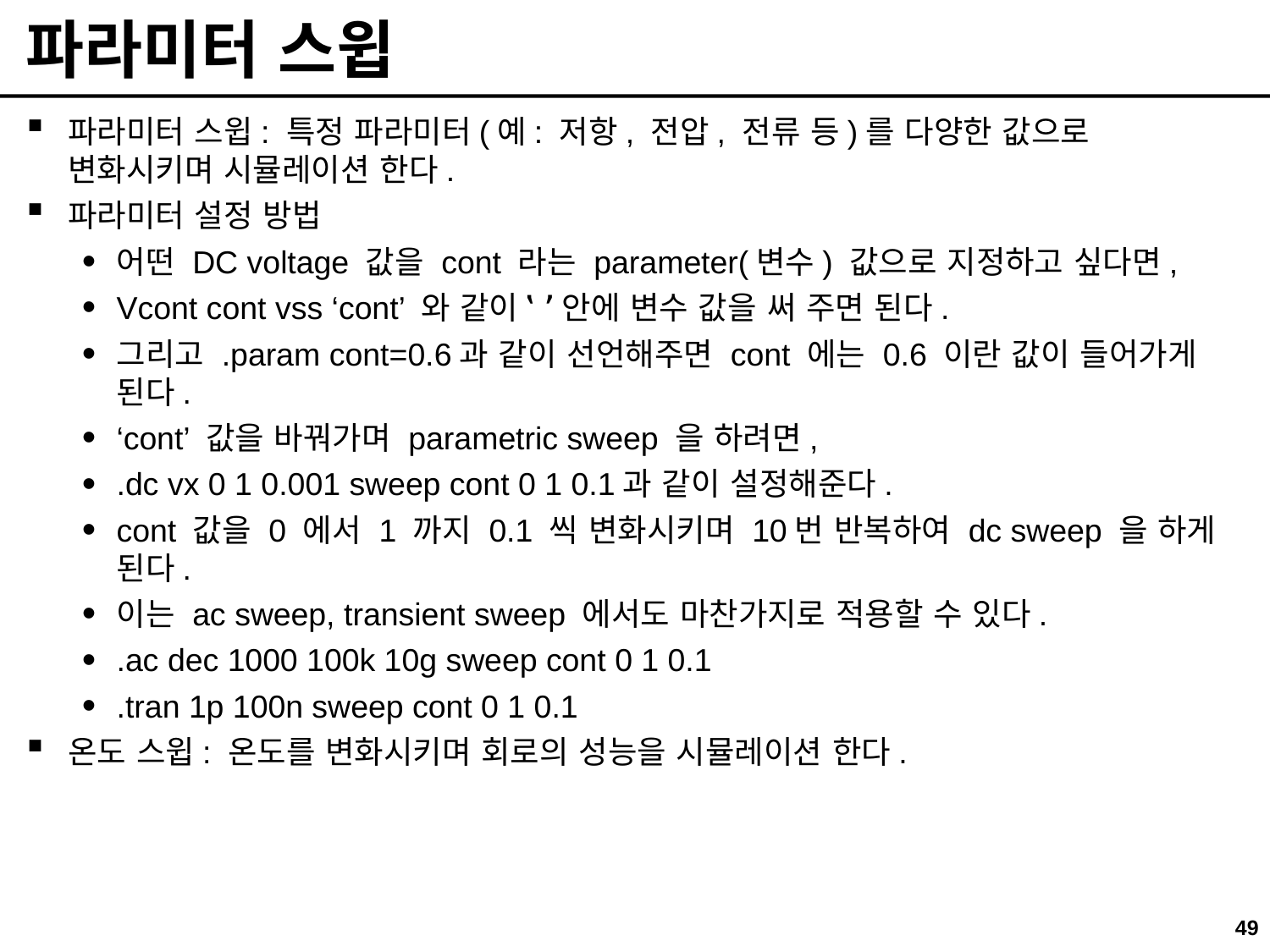

# 파라미터 스윕
파라미터 스윕: 특정 파라미터(예: 저항, 전압, 전류 등)를 다양한 값으로 변화시키며 시뮬레이션 한다.
파라미터 설정 방법
어떤 DC voltage 값을 cont 라는 parameter(변수) 값으로 지정하고 싶다면,
Vcont cont vss ‘cont’ 와 같이 ‘ ’ 안에 변수 값을 써 주면 된다.
그리고 .param cont=0.6과 같이 선언해주면 cont 에는 0.6 이란 값이 들어가게 된다.
‘cont’ 값을 바꿔가며 parametric sweep 을 하려면,
.dc vx 0 1 0.001 sweep cont 0 1 0.1과 같이 설정해준다.
cont 값을 0 에서 1 까지 0.1 씩 변화시키며 10번 반복하여 dc sweep 을 하게 된다.
이는 ac sweep, transient sweep 에서도 마찬가지로 적용할 수 있다.
.ac dec 1000 100k 10g sweep cont 0 1 0.1
.tran 1p 100n sweep cont 0 1 0.1
온도 스윕: 온도를 변화시키며 회로의 성능을 시뮬레이션 한다.